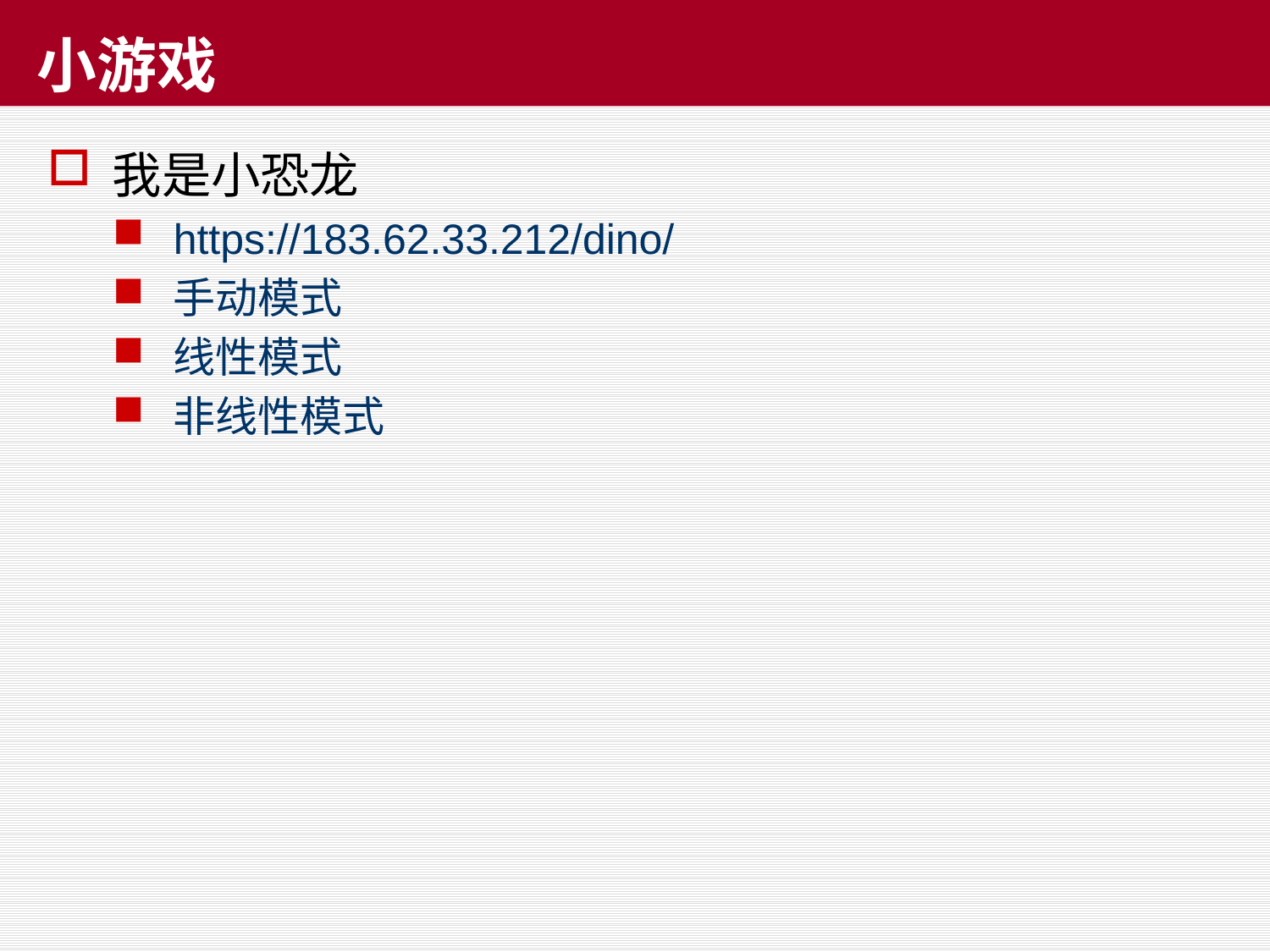

# 小游戏
我是小恐龙
https://183.62.33.212/dino/
手动模式
线性模式
非线性模式